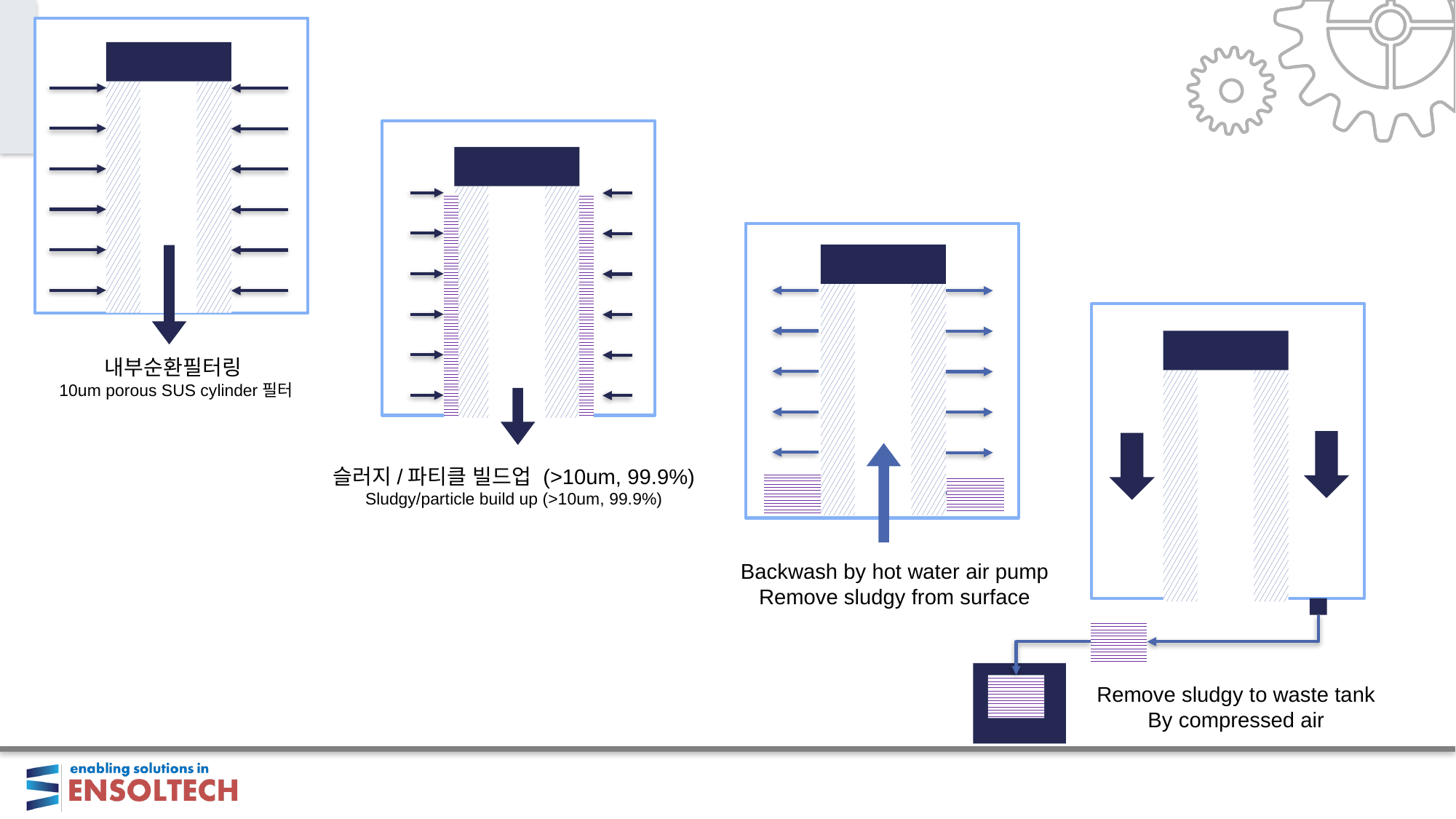

내부순환필터링
10um porous SUS cylinder필터

슬러지/파티클 빌드업 (>10um, 99.9%)
Sludgy/particle build up (>10um, 99.9%)

Backwash by hot water air pump
Remove sludgy from surface

Remove sludgy to waste tank
By compressed air